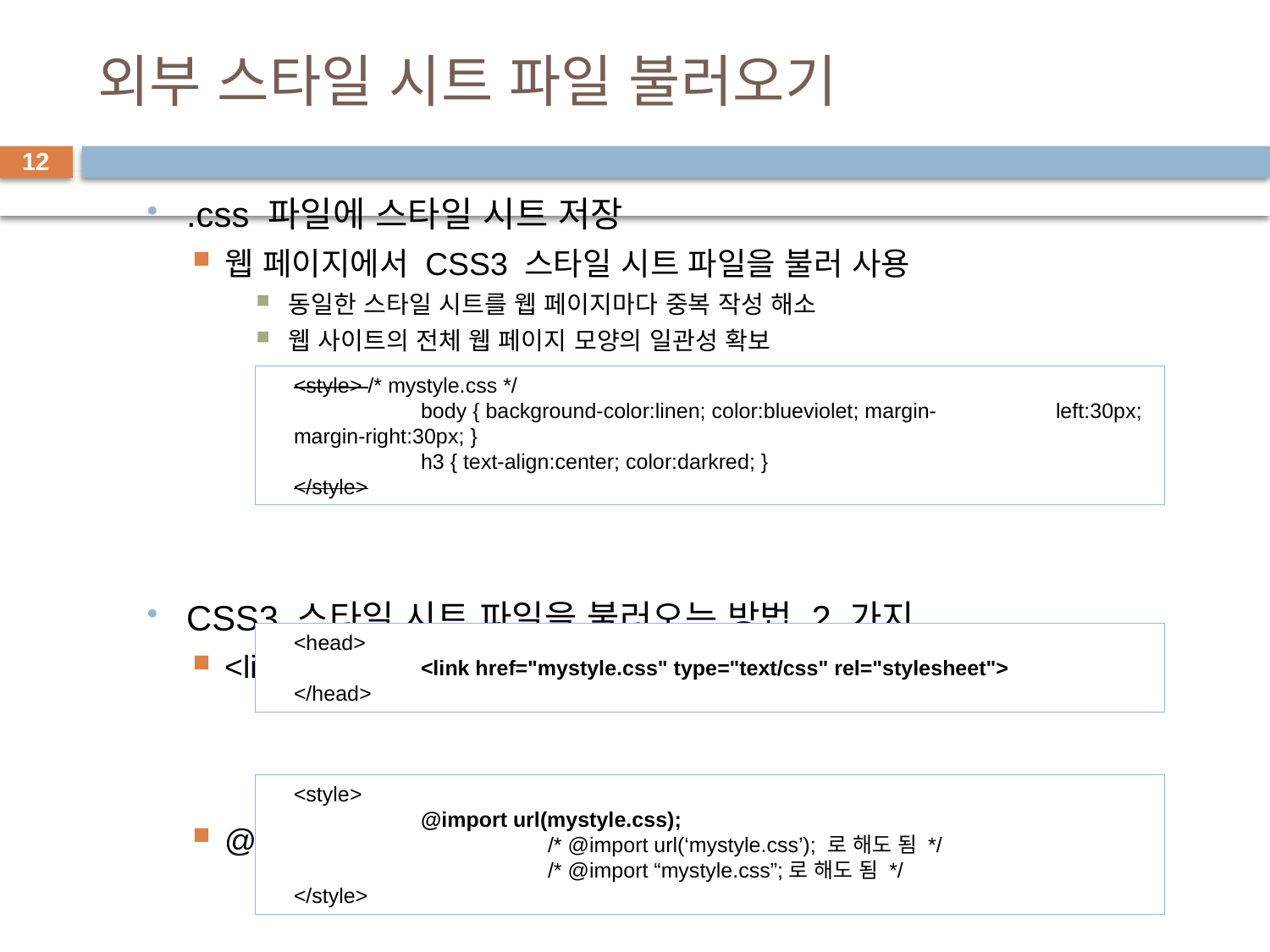

# 외부 스타일 시트 파일 불러오기
12
.css 파일에 스타일 시트 저장
웹 페이지에서 CSS3 스타일 시트 파일을 불러 사용
동일한 스타일 시트를 웹 페이지마다 중복 작성 해소
웹 사이트의 전체 웹 페이지 모양의 일관성 확보

CSS3 스타일 시트 파일을 불러오는 방법 2 가지
<link> 태그 이용

@import 이용

<style> /* mystyle.css */
	body { background-color:linen; color:blueviolet; margin-	left:30px; margin-right:30px; }
	h3 { text-align:center; color:darkred; }
</style>
<head>
	<link href="mystyle.css" type="text/css" rel="stylesheet">
</head>
<style>
	@import url(mystyle.css);
	/* @import url(‘mystyle.css’); 로 해도 됨 */
	/* @import “mystyle.css”;로 해도 됨 */
</style>